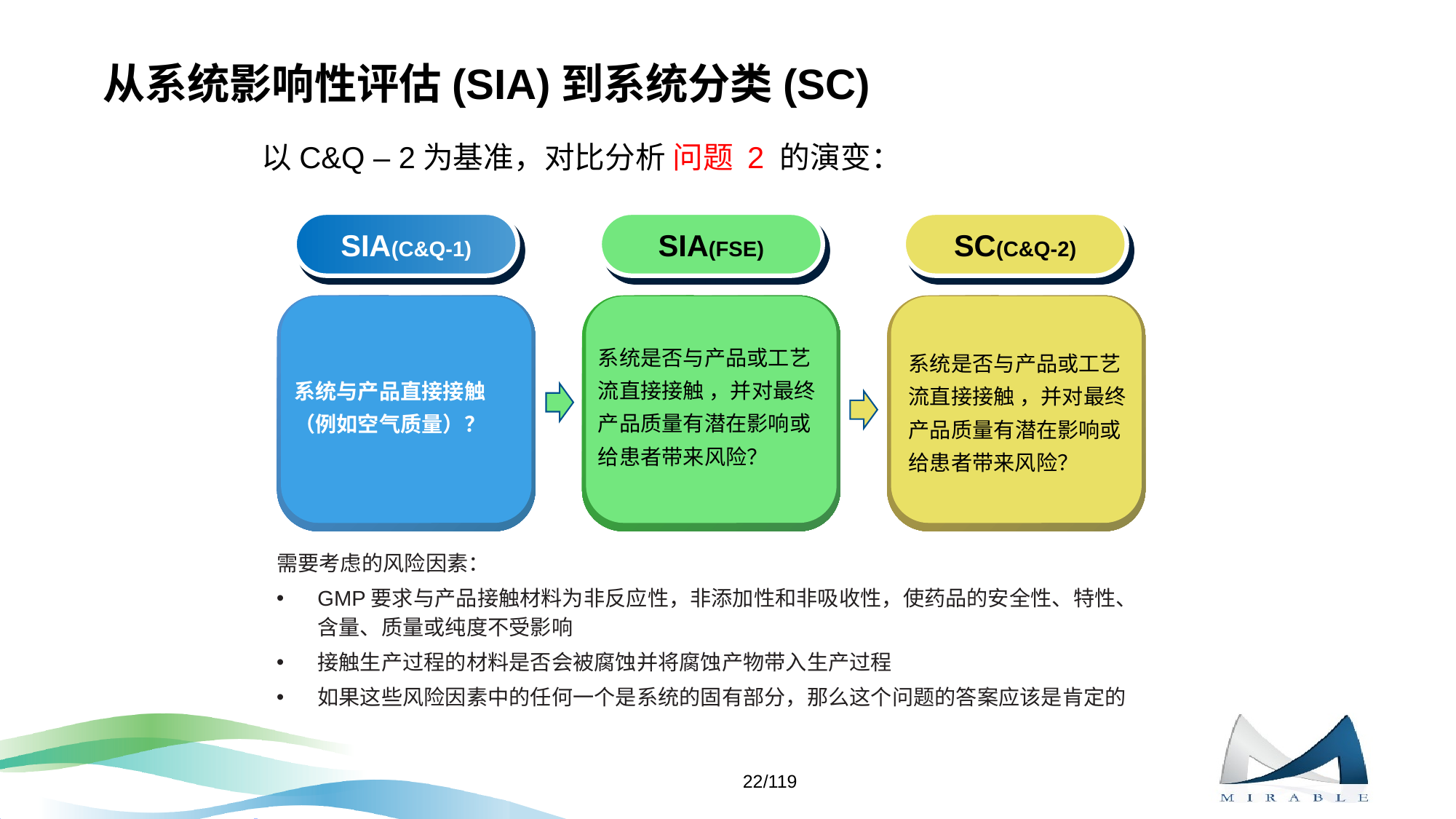

# 从系统影响性评估(SIA)到系统分类(SC)
以C&Q – 2为基准，对比分析 问题 2 的演变：
SIA(C&Q-1)
SIA(FSE)
SC(C&Q-2)

系统与产品直接接触（例如空气质量）？

系统是否与产品或工艺流直接接触 ，并对最终产品质量有潜在影响或给患者带来风险？

系统是否与产品或工艺流直接接触 ，并对最终产品质量有潜在影响或给患者带来风险？

需要考虑的风险因素：
GMP要求与产品接触材料为非反应性，非添加性和非吸收性，使药品的安全性、特性、含量、质量或纯度不受影响
接触生产过程的材料是否会被腐蚀并将腐蚀产物带入生产过程
如果这些风险因素中的任何一个是系统的固有部分，那么这个问题的答案应该是肯定的
22/119